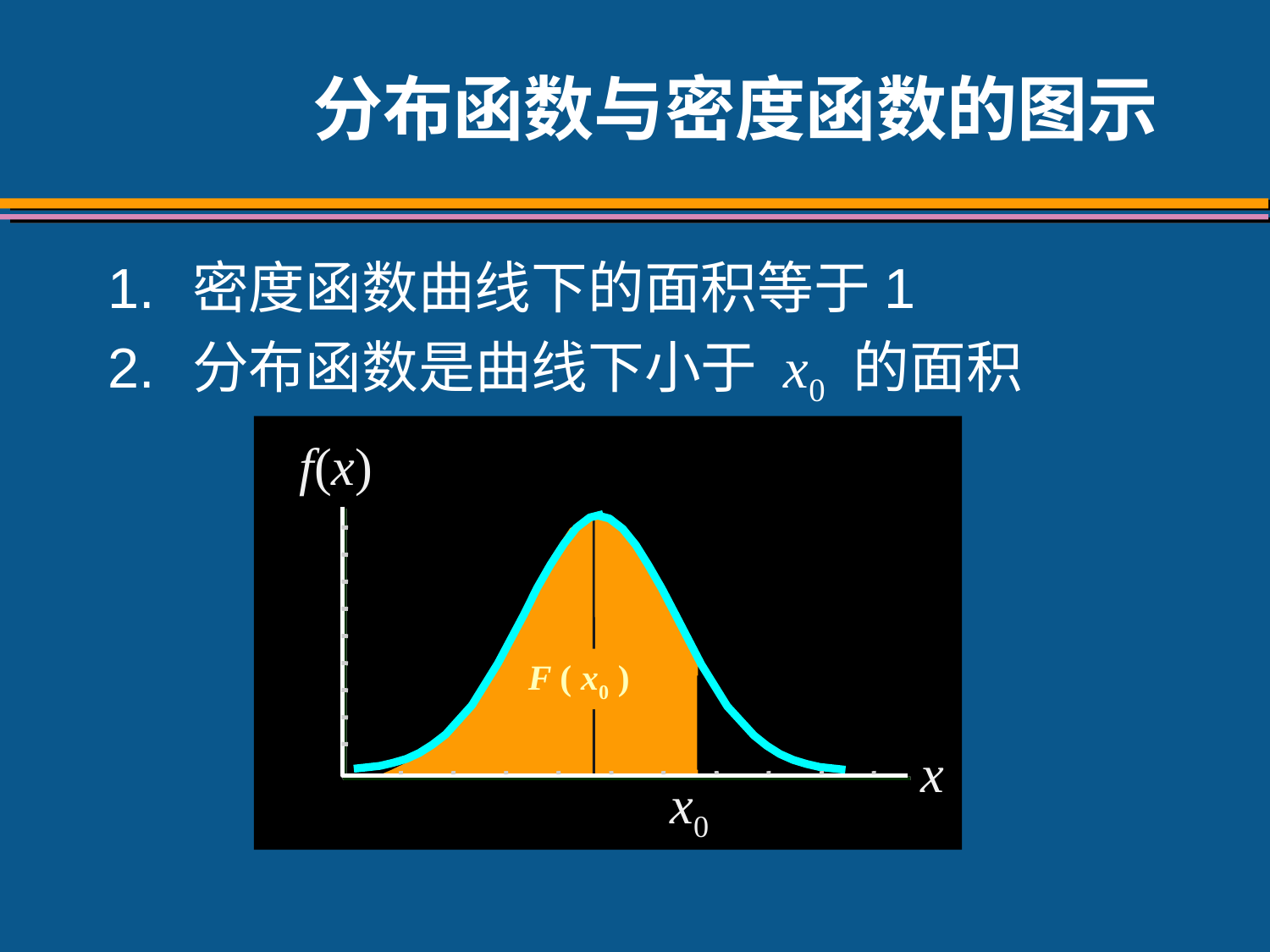

# 分布函数与密度函数的图示
密度函数曲线下的面积等于1
分布函数是曲线下小于 x0 的面积

f(x)

F ( x0 )

x

x0